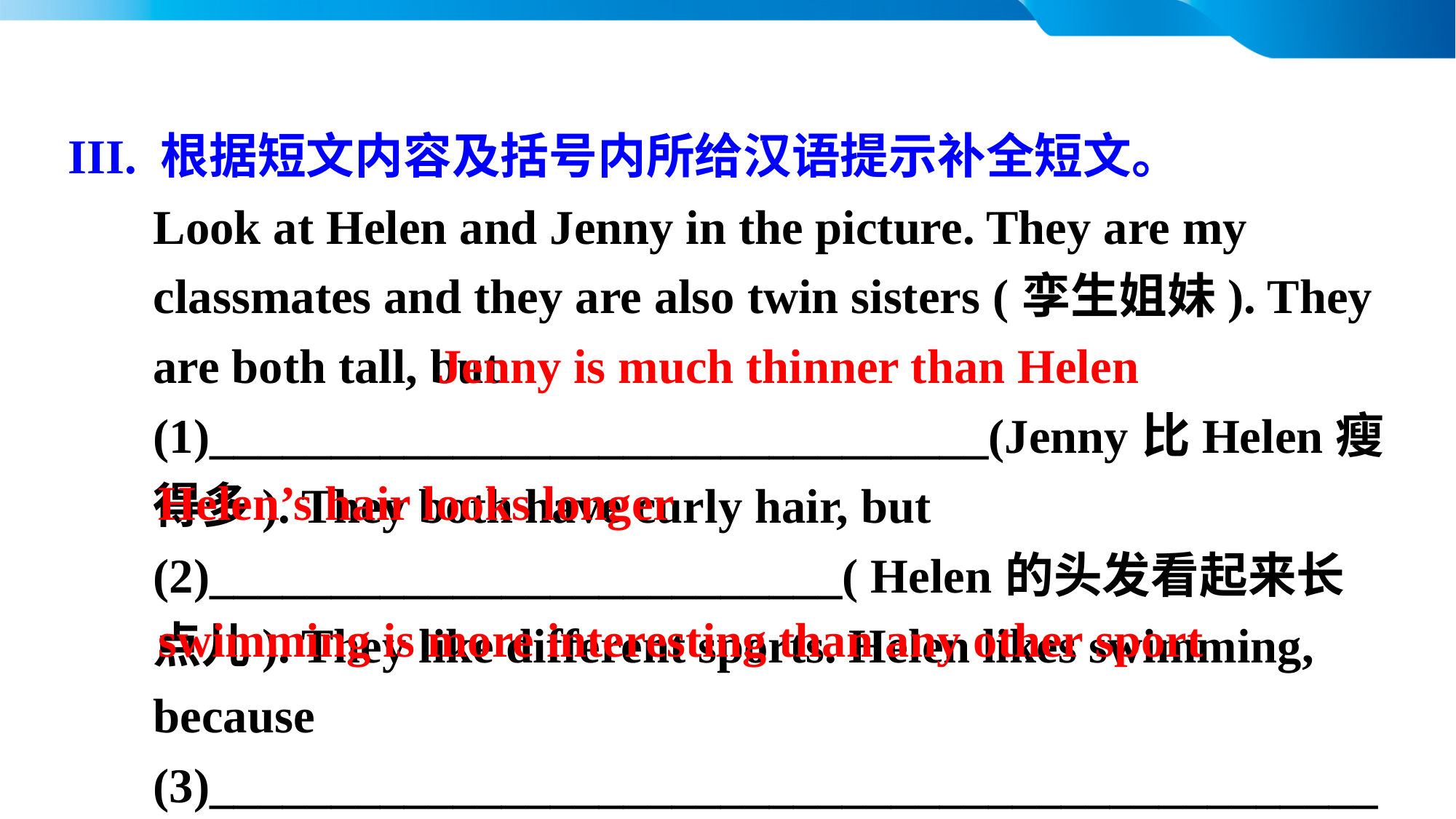

III. 根据短文内容及括号内所给汉语提示补全短文。
       Look at Helen and Jenny in the picture. They are my classmates and they are also twin sisters (孪生姐妹). They are both tall, but (1)________________________________(Jenny比Helen瘦得多). They both have curly hair, but (2)__________________________( Helen的头发看起来长点儿). They like different sports. Helen likes swimming, because (3)___________________________________________________ (游泳比任何其他运动都有趣) in her eyes.
Jenny is much thinner than Helen
Helen’s hair looks longer
swimming is more interesting than any other sport